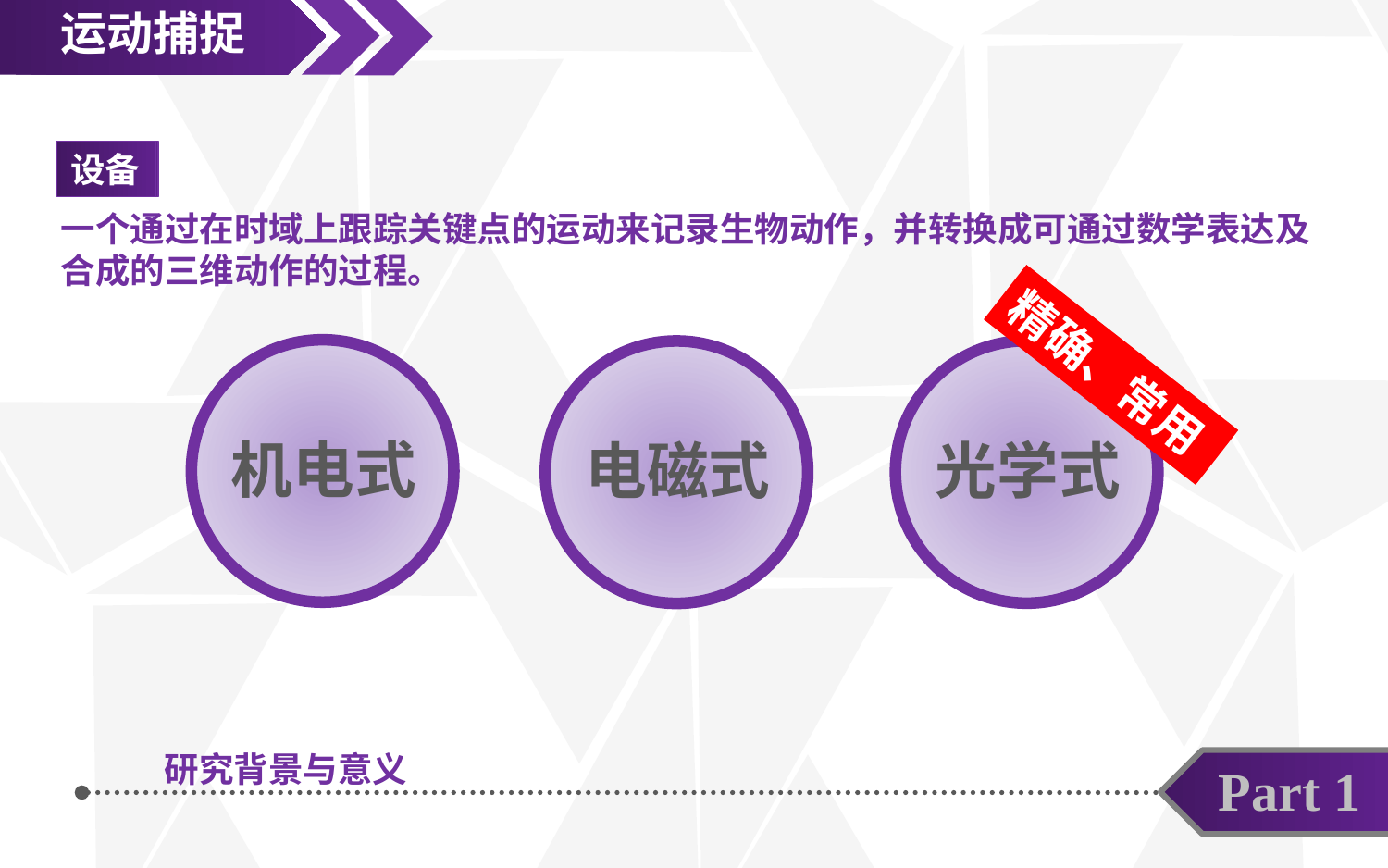

运动捕捉

设备
定义
一个通过在时域上跟踪关键点的运动来记录生物动作，并转换成可通过数学表达及合成的三维动作的过程。

精确、常用

机电式
光学式
电磁式
研究背景与意义
Part 1